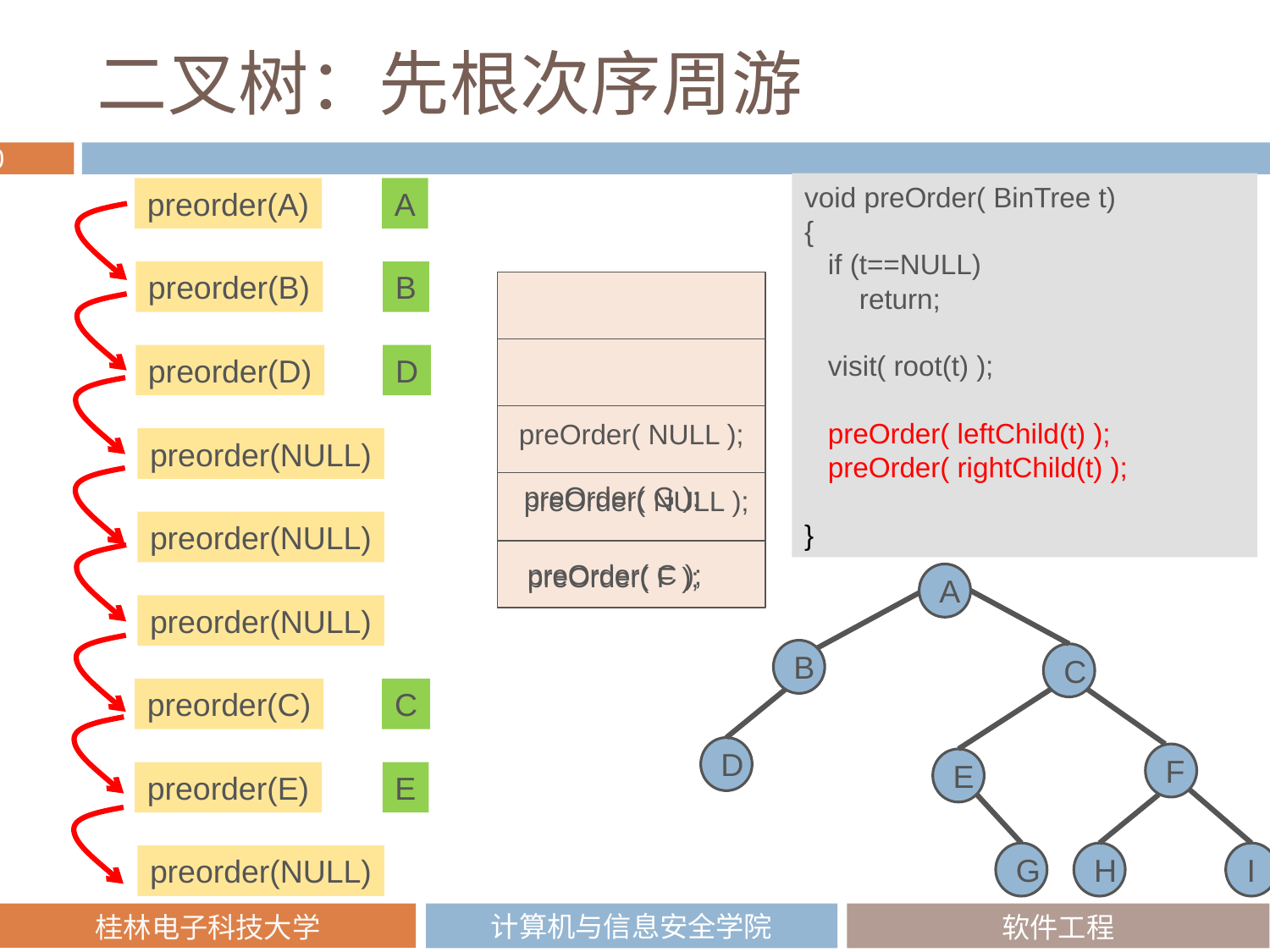

# 二叉树：先根次序周游
void preOrder( BinTree t)
{
   if (t==NULL)
       return;

   visit( root(t) );

   preOrder( leftChild(t) );
   preOrder( rightChild(t) );

}
preorder(A)
A

preorder(B)
B

preorder(D)
D

preOrder( NULL );
preorder(NULL)

preOrder( G );
preOrder( NULL );
preorder(NULL)

preOrder( C );
preOrder( F );
A
B
C
D
F
E
G
H
I
preorder(NULL)

preorder(C)
C

preorder(E)
E

preorder(NULL)